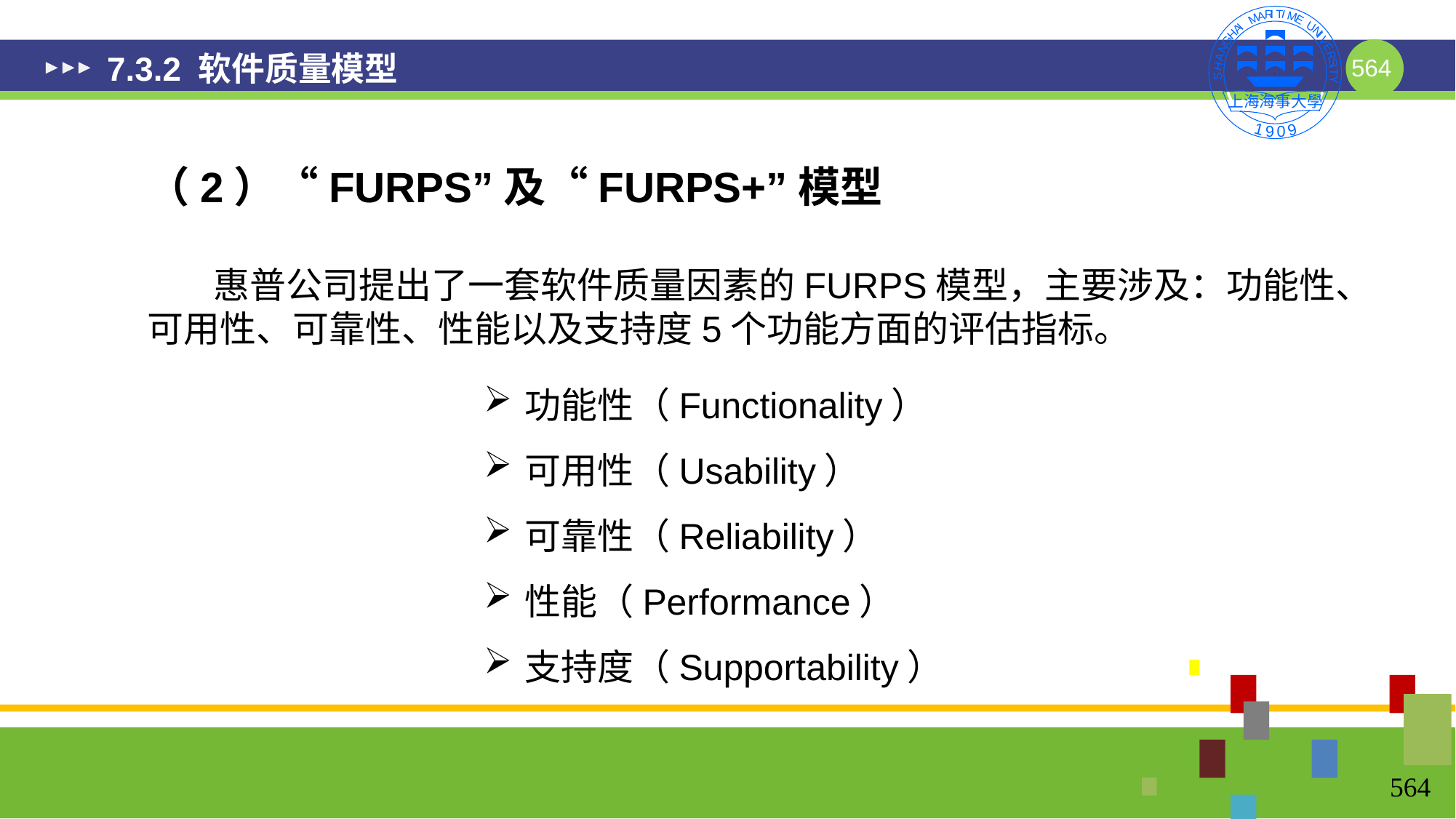

# 7.3.2 软件质量模型
（2）“FURPS”及“FURPS+”模型

       惠普公司提出了一套软件质量因素的FURPS模型，主要涉及：功能性、可用性、可靠性、性能以及支持度5个功能方面的评估指标。
功能性（Functionality）
可用性（Usability）
可靠性（Reliability）
性能（Performance）
支持度（Supportability）

564
564